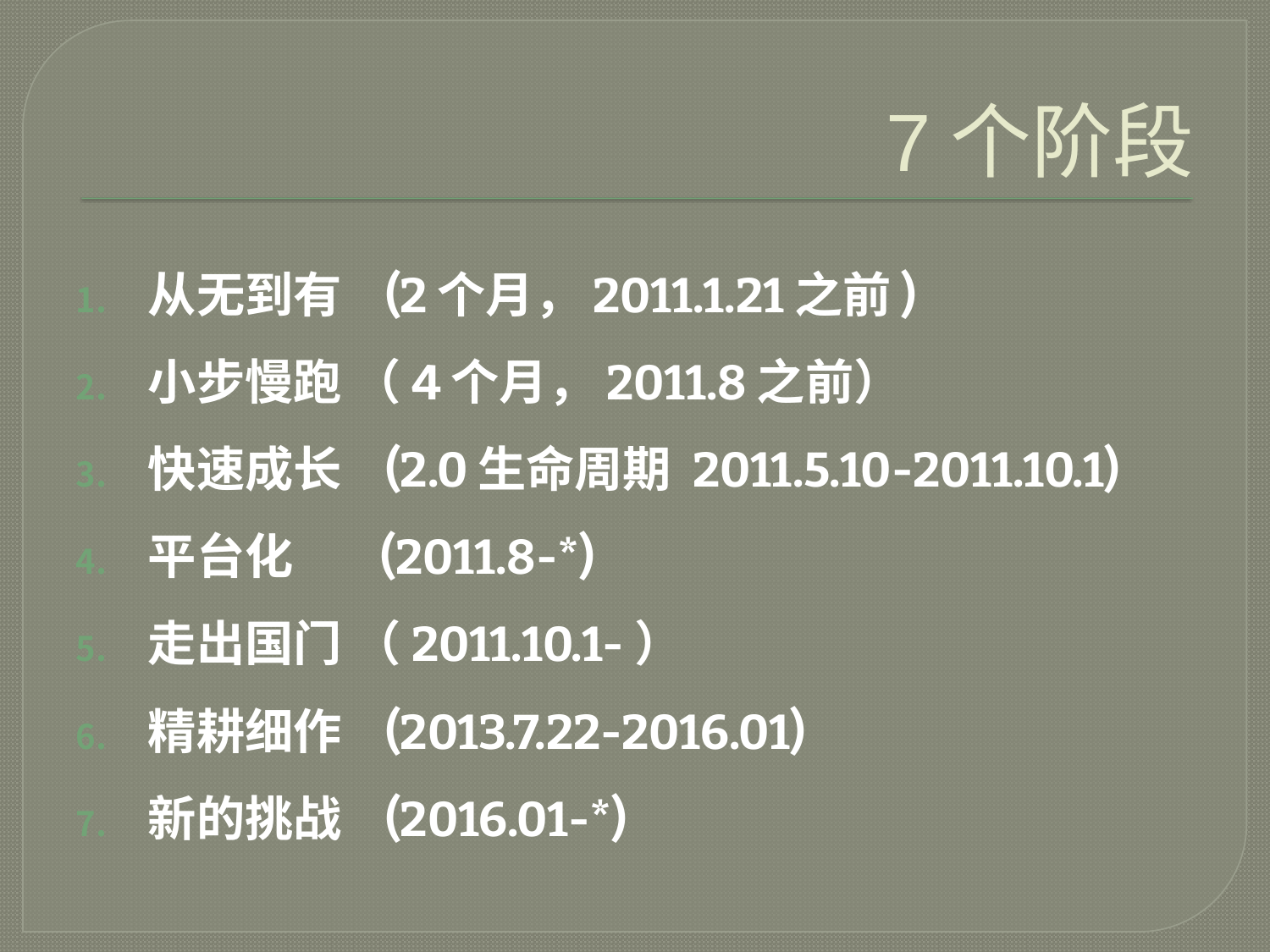

# 7个阶段
从无到有   (2个月，2011.1.21之前)
小步慢跑 （4个月，2011.8之前）
快速成长   (2.0生命周期 2011.5.10-2011.10.1)
平台化       (2011.8-*)
走出国门 （2011.10.1-）
精耕细作   (2013.7.22-2016.01)
新的挑战   (2016.01-*)